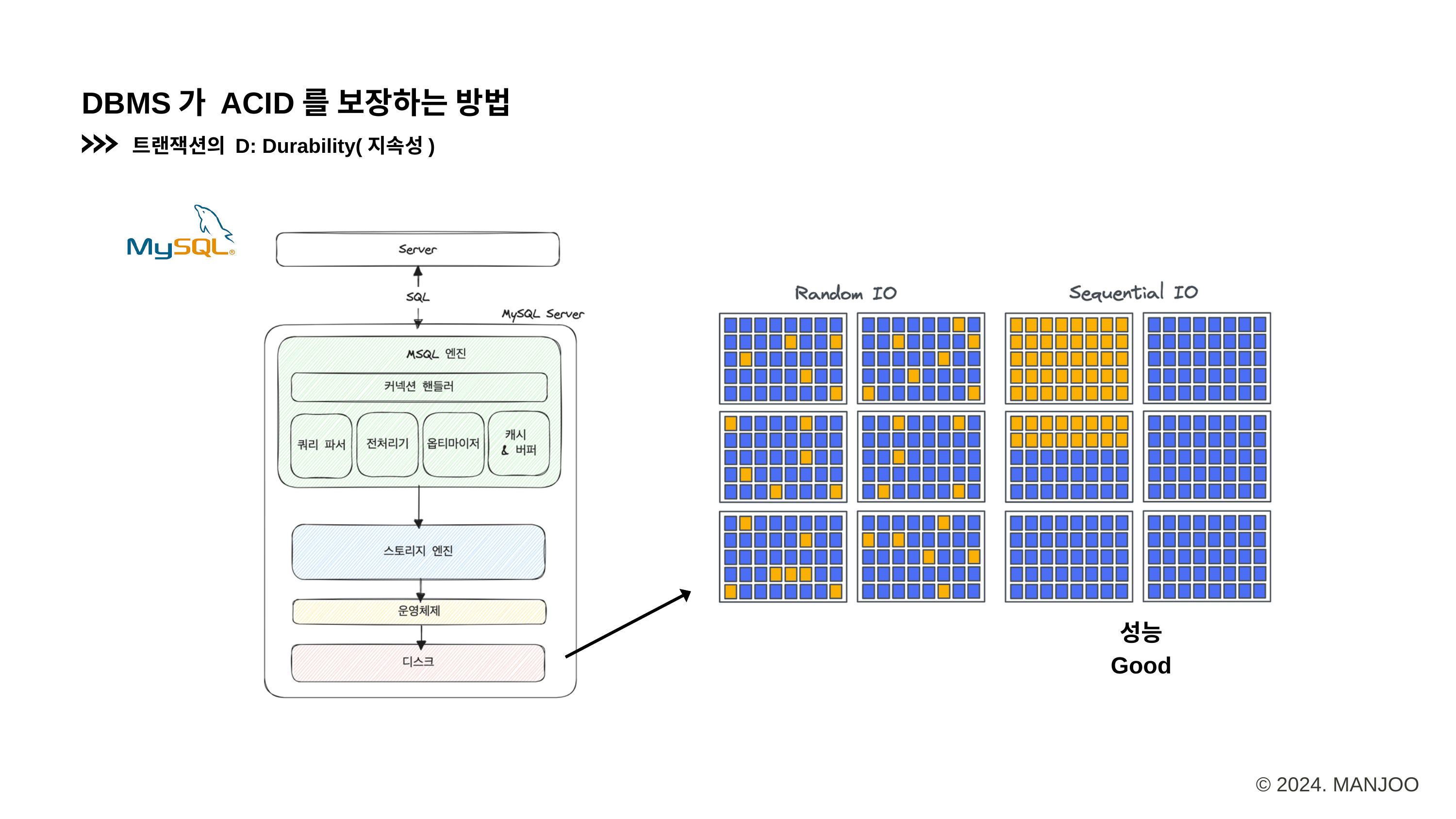

DBMS가 ACID를 보장하는 방법

트랜잭션의 D: Durability(지속성)

성능 Good
© 2024. MANJOO